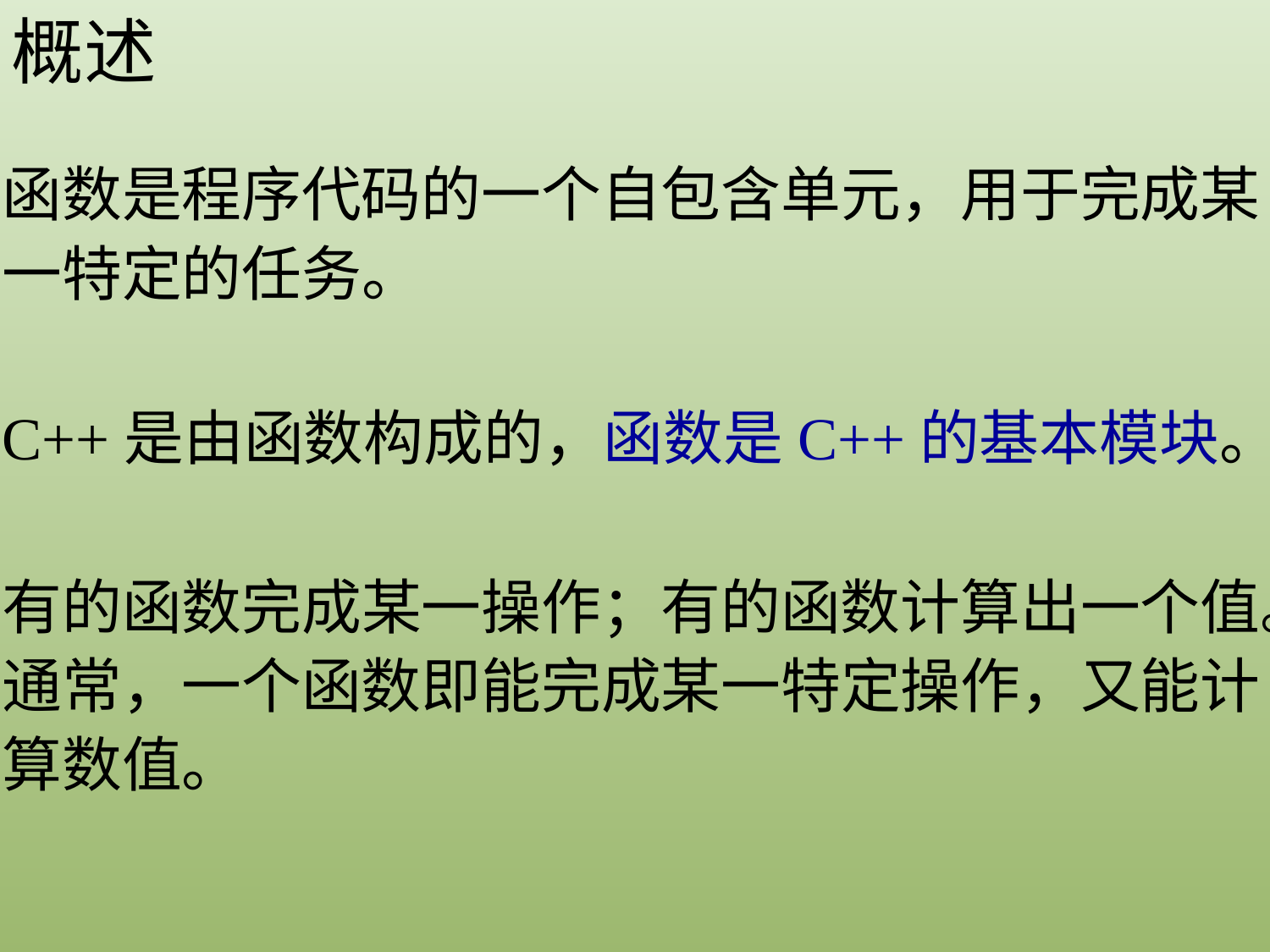

概述
函数是程序代码的一个自包含单元，用于完成某一特定的任务。
C++是由函数构成的，函数是C++的基本模块。
有的函数完成某一操作；有的函数计算出一个值。通常，一个函数即能完成某一特定操作，又能计算数值。
169